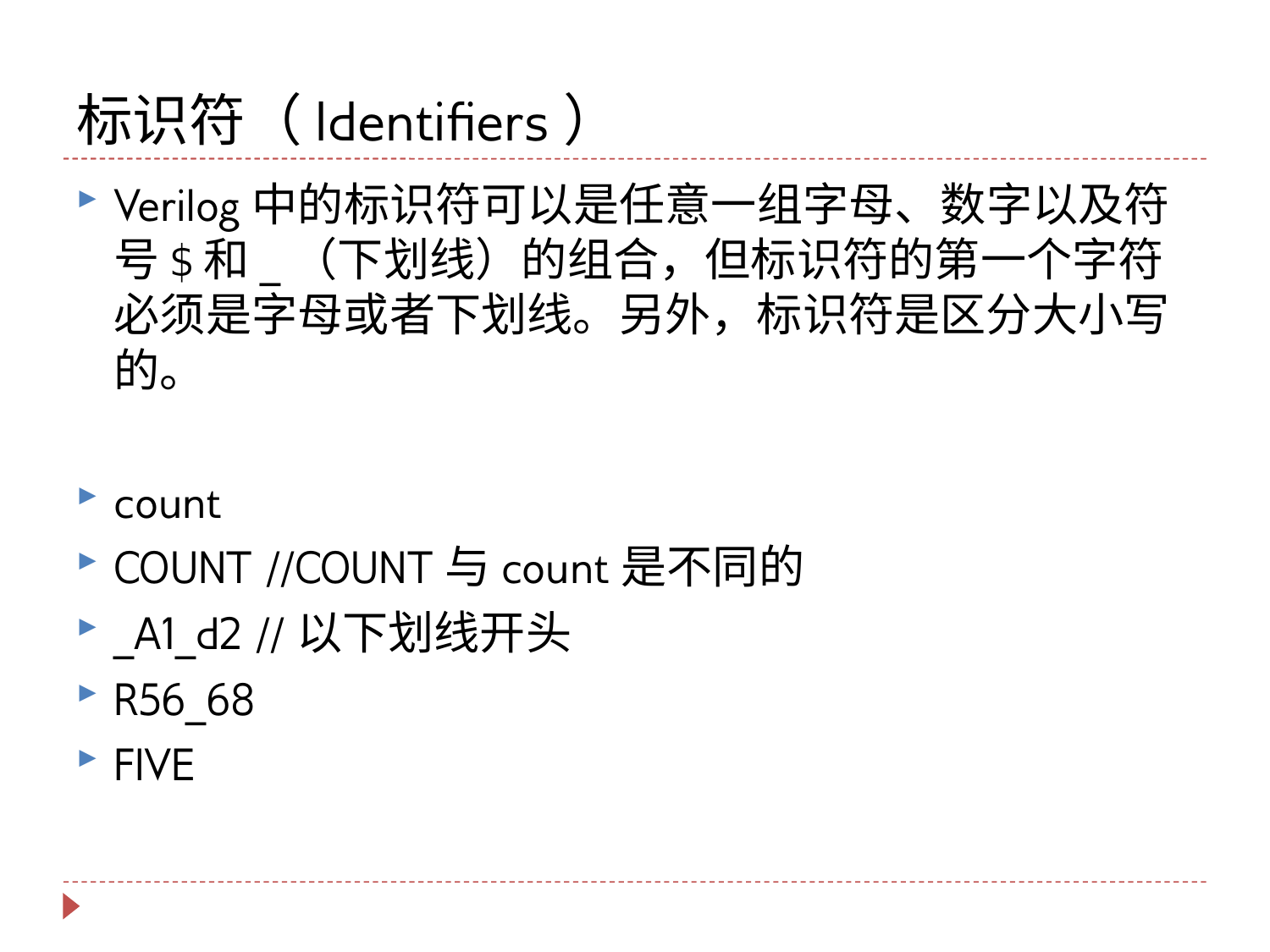

# 标识符（Identifiers）
Verilog中的标识符可以是任意一组字母、数字以及符号$和_（下划线）的组合，但标识符的第一个字符必须是字母或者下划线。另外，标识符是区分大小写的。

count
COUNT //COUNT与count是不同的
_A1_d2 //以下划线开头
R56_68
FIVE